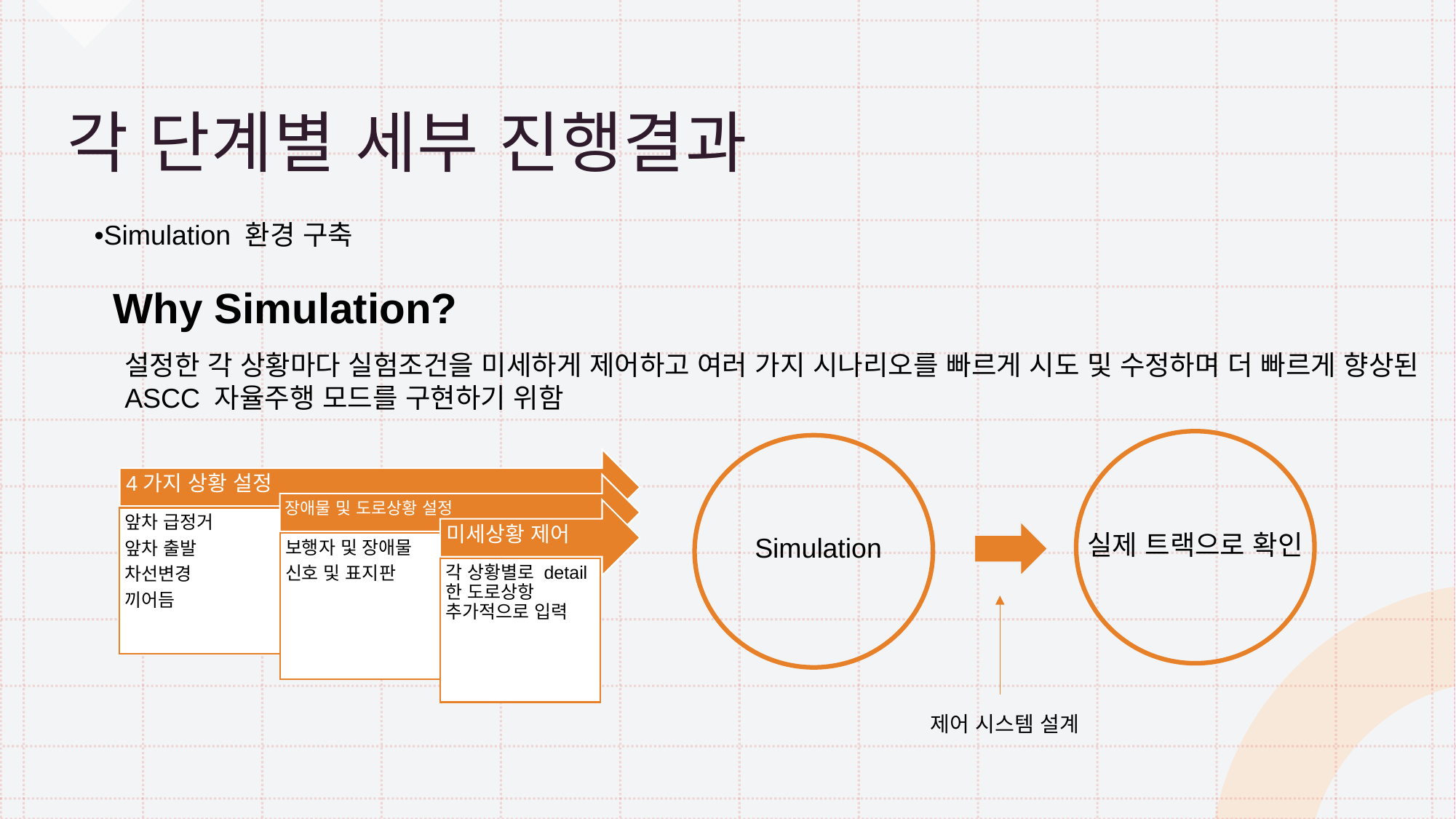

# 각 단계별 세부 진행결과
•Simulation 환경 구축
Why Simulation?
설정한 각 상황마다 실험조건을 미세하게 제어하고 여러 가지 시나리오를 빠르게 시도 및 수정하며 더 빠르게 향상된
ASCC 자율주행 모드를 구현하기 위함

4가지 상황 설정
앞차 급정거
앞차 출발
차선변경
끼어듬
장애물 및 도로상황 설정
보행자 및 장애물
신호 및 표지판
미세상황 제어
각 상황별로 detail한 도로상항 추가적으로 입력

실제 트랙으로 확인
Simulation

제어 시스템 설계